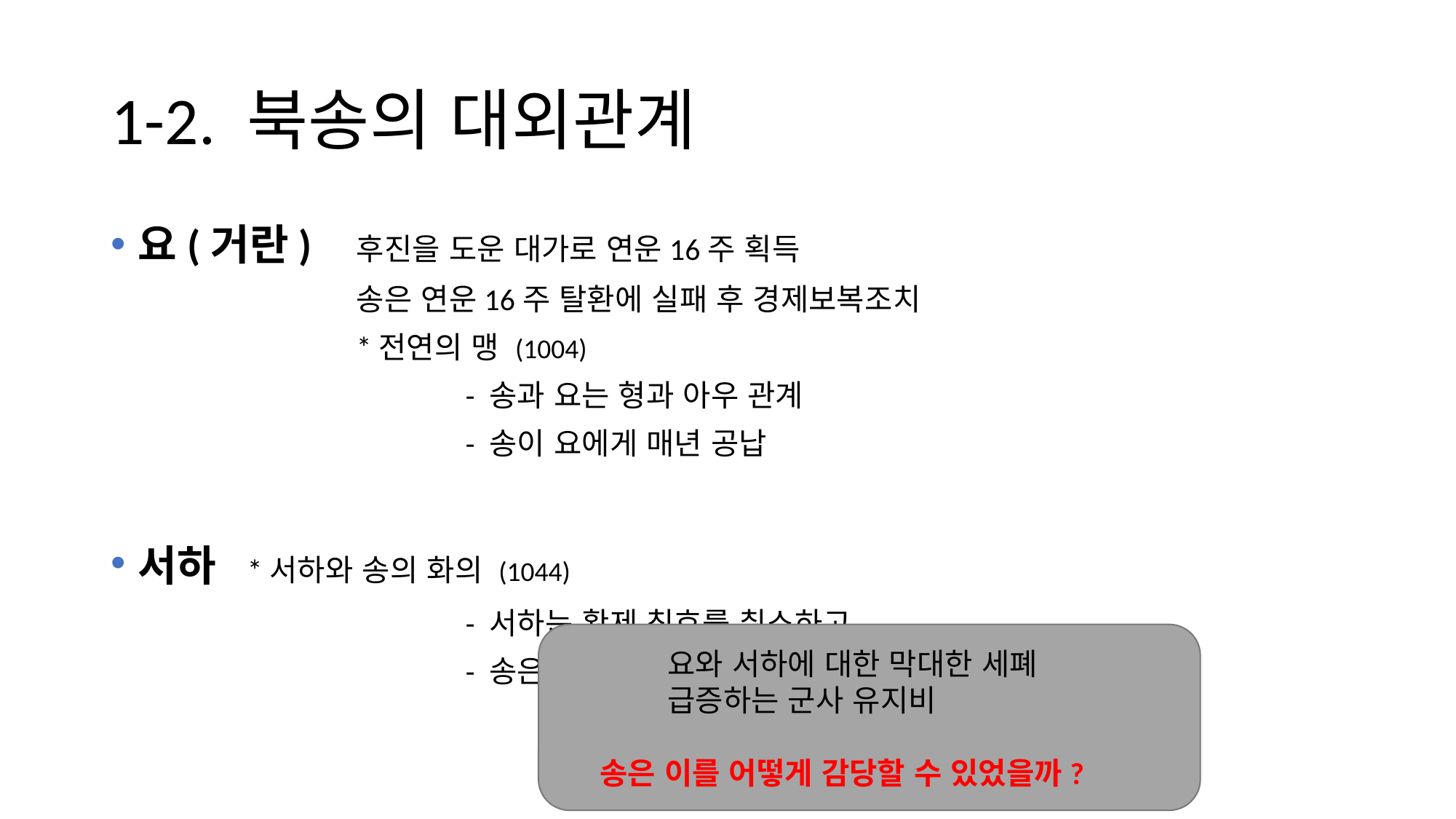

# 1-2. 북송의 대외관계
요(거란)	후진을 도운 대가로 연운16주 획득
			송은 연운16주 탈환에 실패 후 경제보복조치
			*전연의 맹 (1004)
				- 송과 요는 형과 아우 관계
				- 송이 요에게 매년 공납

서하	*서하와 송의 화의 (1044)
				- 서하는 황제 칭호를 취소하고
				- 송은 매년 세폐를 공납

	요와 서하에 대한 막대한 세폐
	급증하는 군사 유지비

    송은 이를 어떻게 감당할 수 있었을까?